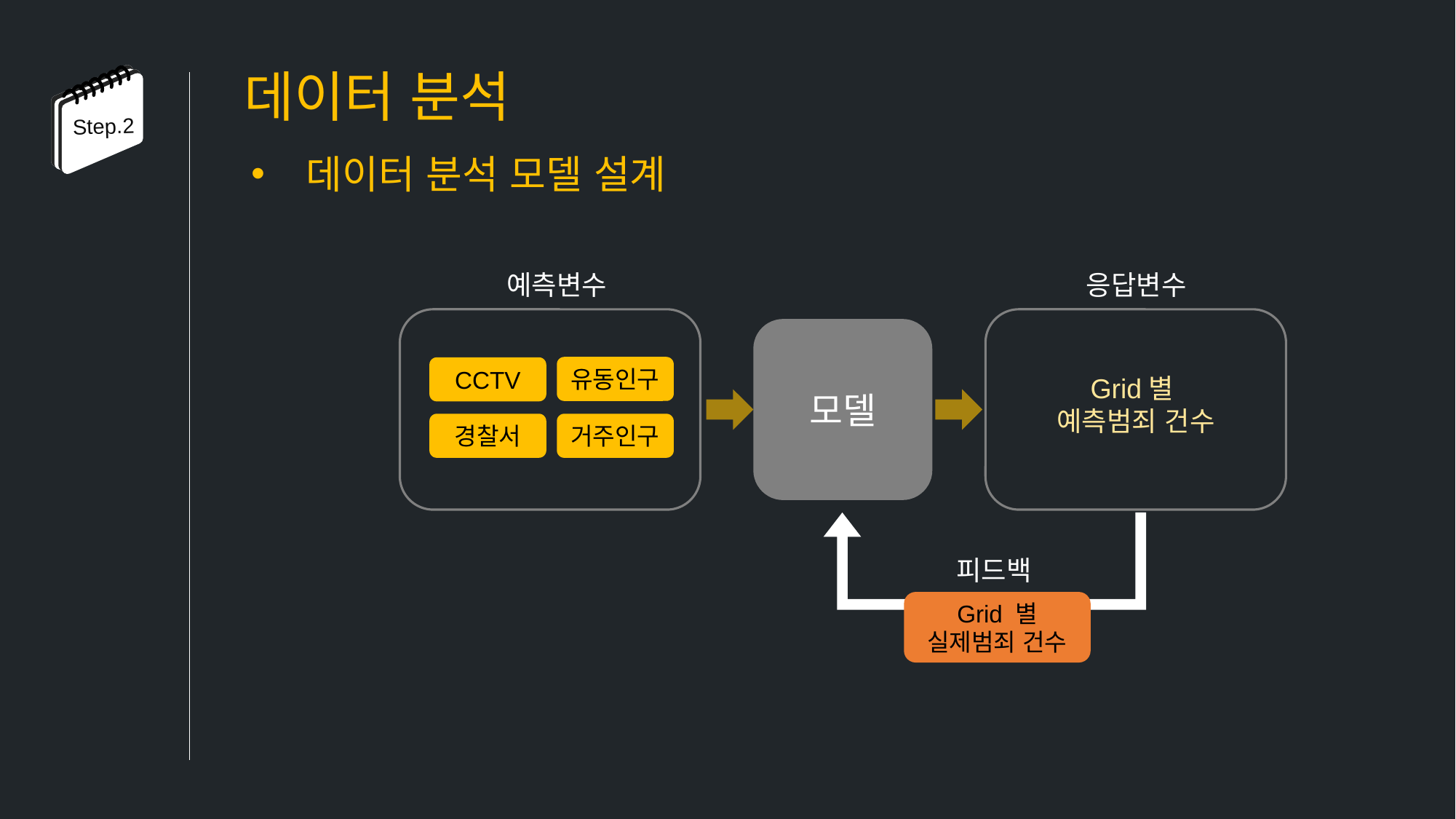

데이터 분석

Step.2
데이터 분석 모델 설계
예측변수
응답변수

모델
유동인구
CCTV
Grid별
예측범죄 건수

경찰서
거주인구

피드백
Grid 별
실제범죄 건수